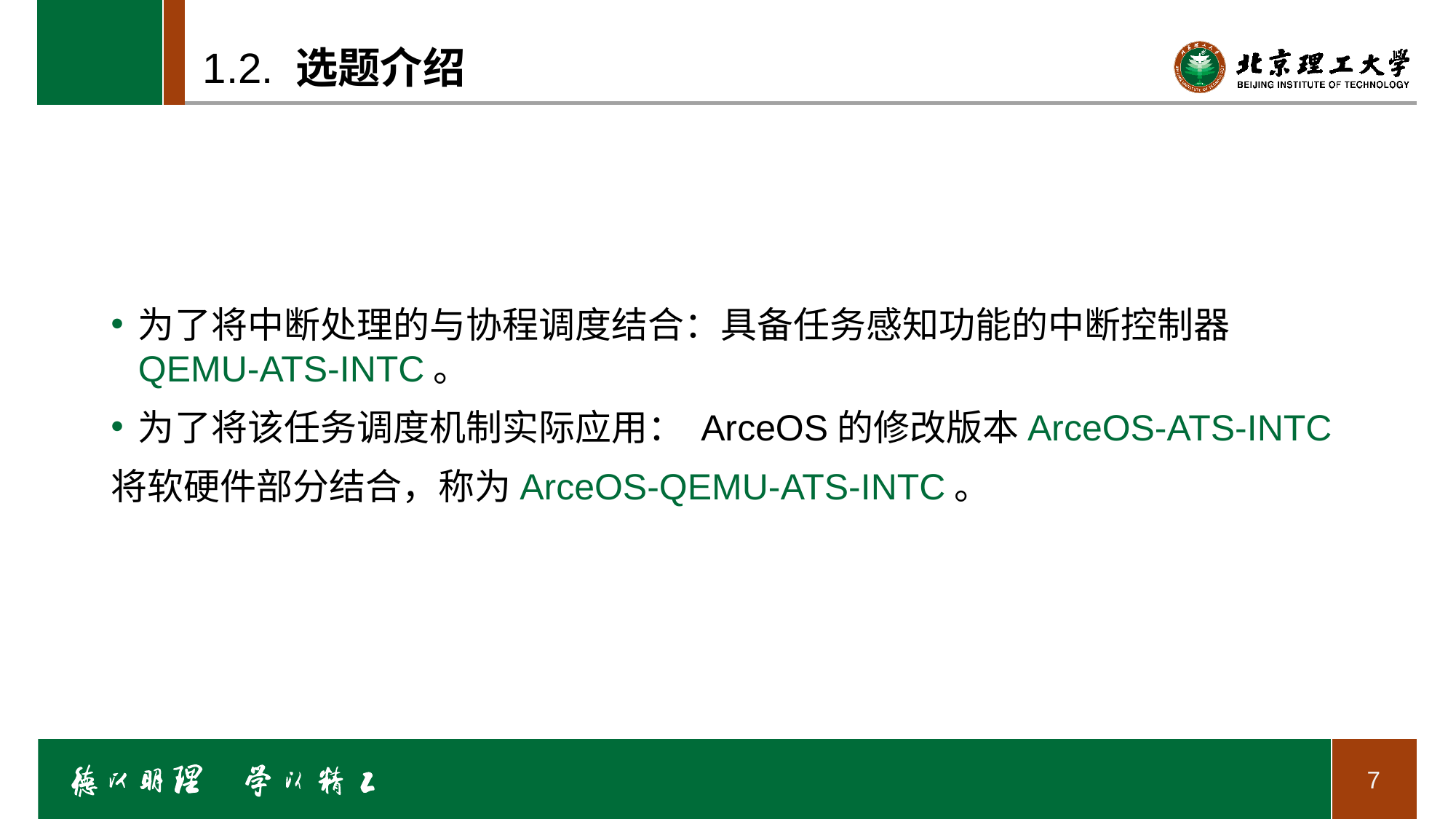

# 1.2. 选题介绍
为了将中断处理的与协程调度结合：具备任务感知功能的中断控制器QEMU-ATS-INTC。
为了将该任务调度机制实际应用： ArceOS的修改版本ArceOS-ATS-INTC
将软硬件部分结合，称为ArceOS-QEMU-ATS-INTC。